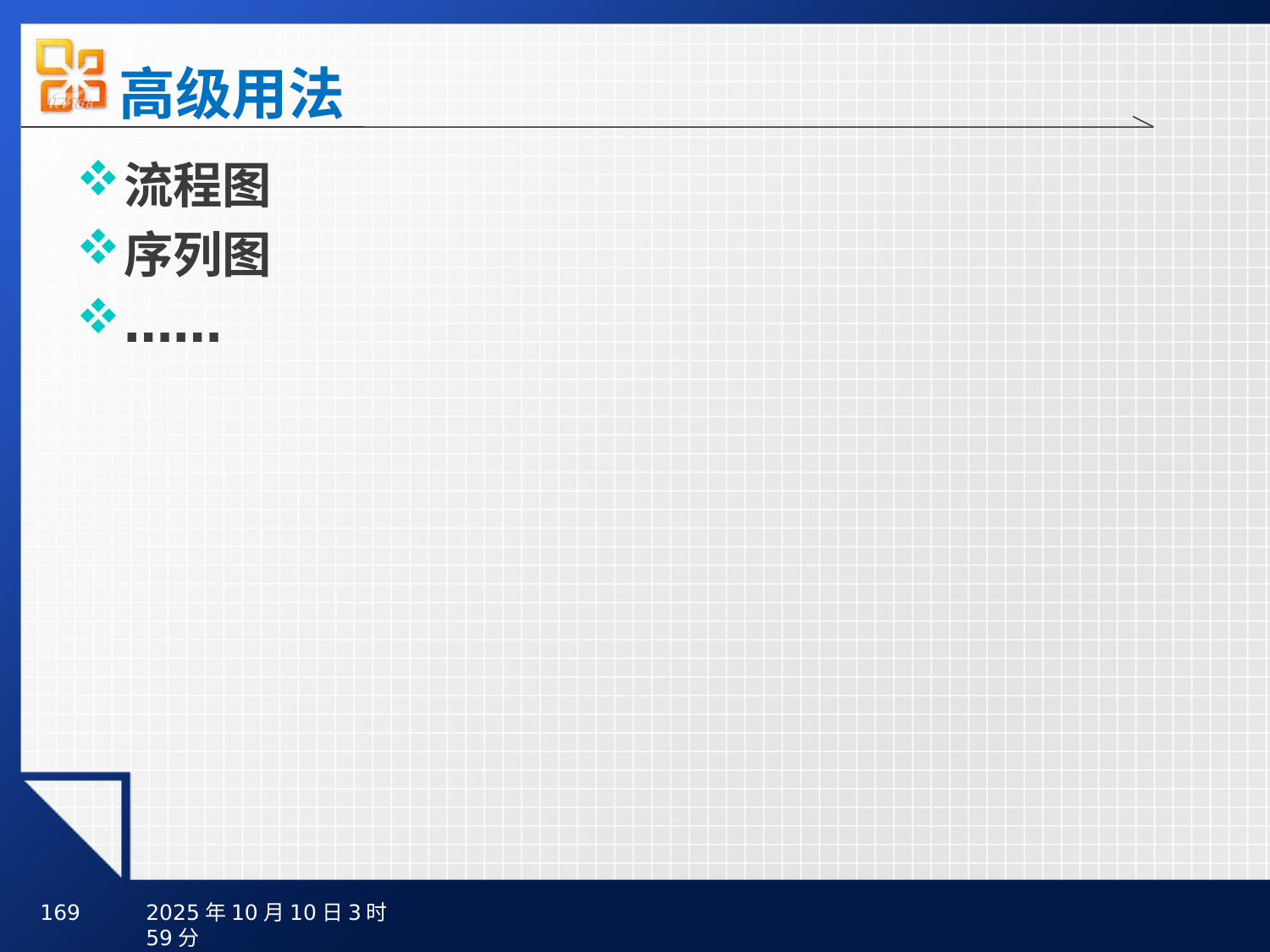

# 高级用法
流程图
序列图
……
169
2025年10月10日3时59分